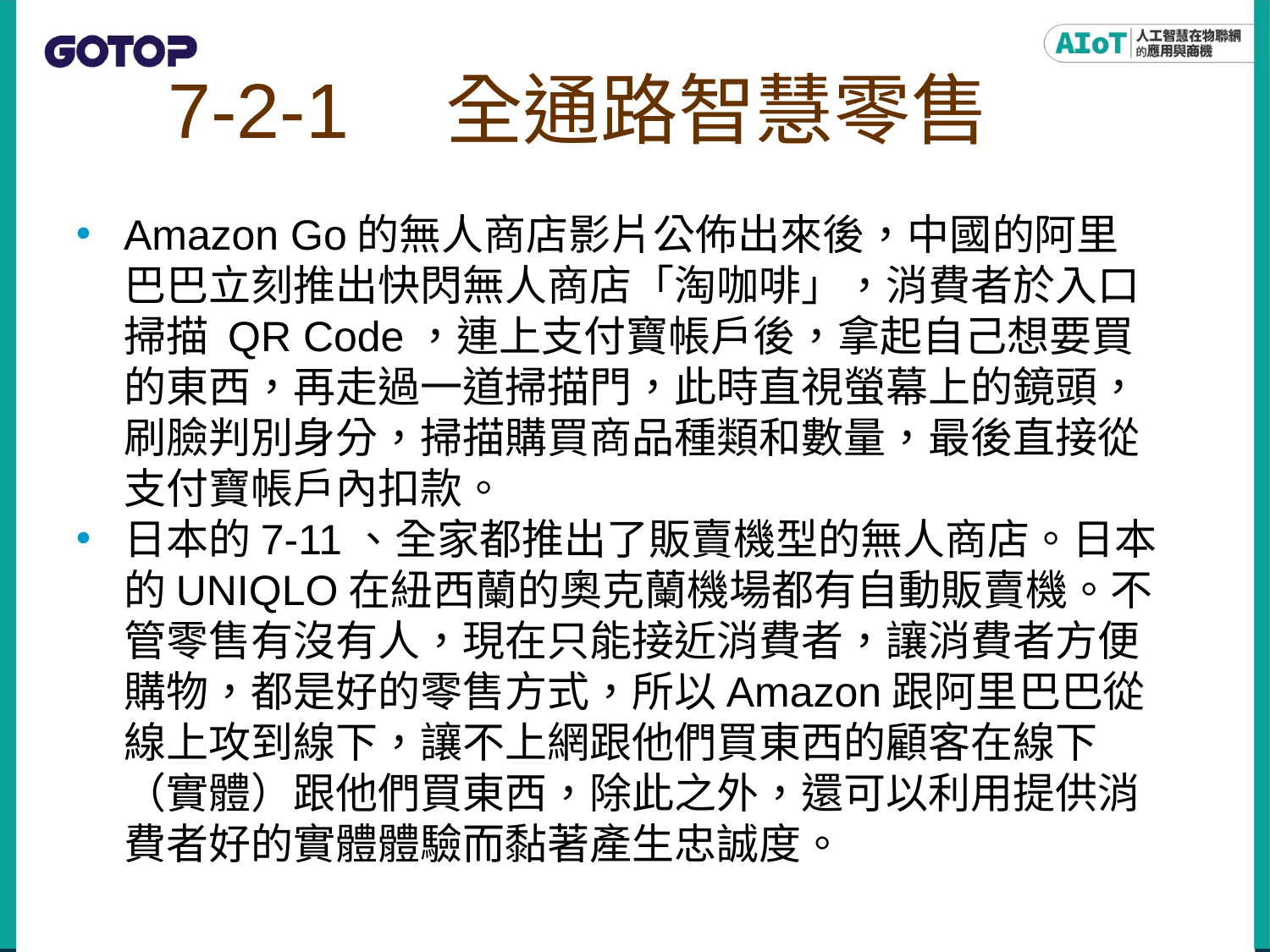

# 7-2-1　全通路智慧零售

Amazon Go的無人商店影片公佈出來後，中國的阿里巴巴立刻推出快閃無人商店「淘咖啡」，消費者於入口掃描 QR Code，連上支付寶帳戶後，拿起自己想要買的東西，再走過一道掃描門，此時直視螢幕上的鏡頭，刷臉判別身分，掃描購買商品種類和數量，最後直接從支付寶帳戶內扣款。
日本的7-11、全家都推出了販賣機型的無人商店。日本的UNIQLO在紐西蘭的奧克蘭機場都有自動販賣機。不管零售有沒有人，現在只能接近消費者，讓消費者方便購物，都是好的零售方式，所以Amazon跟阿里巴巴從線上攻到線下，讓不上網跟他們買東西的顧客在線下（實體）跟他們買東西，除此之外，還可以利用提供消費者好的實體體驗而黏著產生忠誠度。